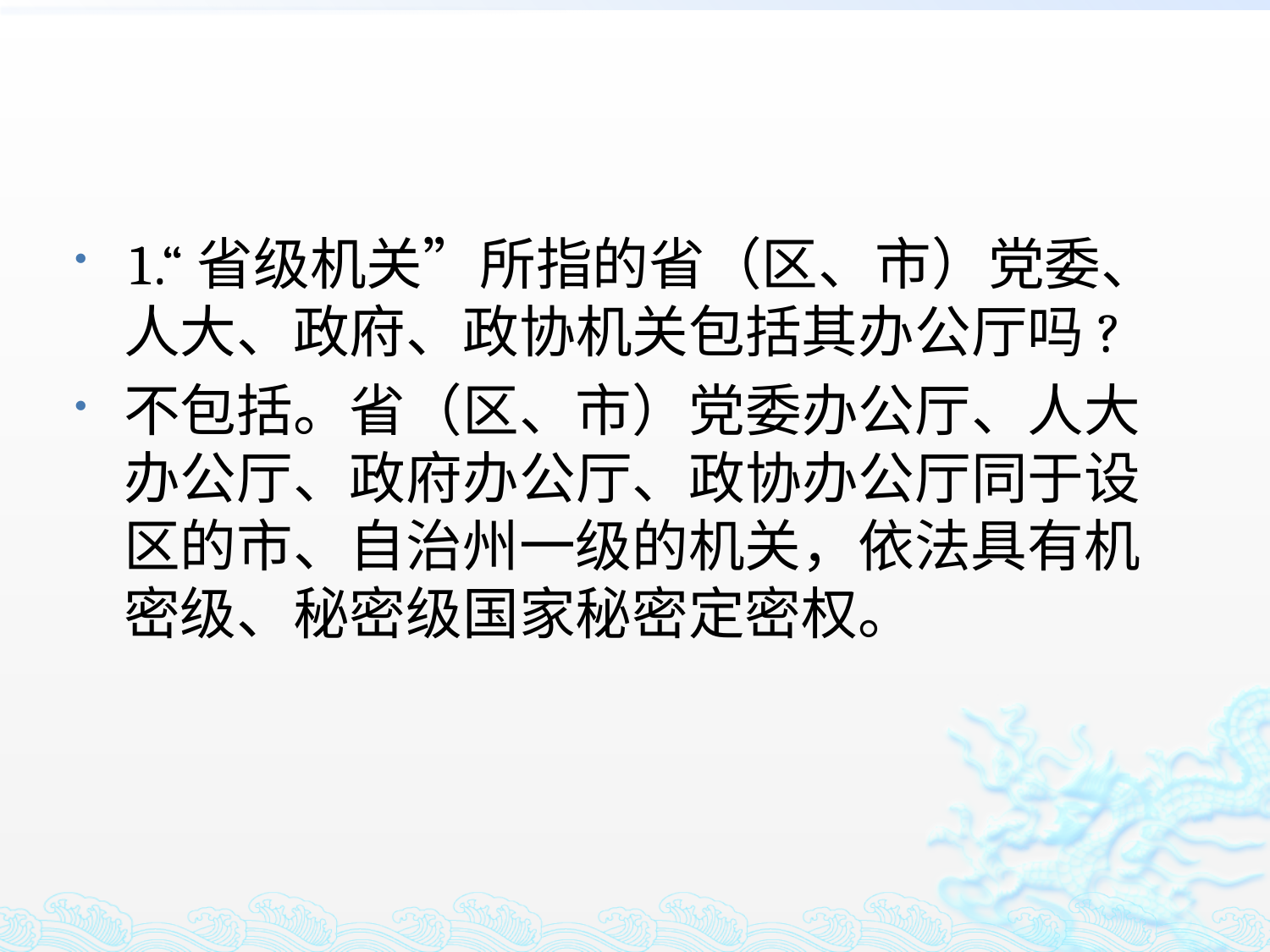

#
1.“省级机关”所指的省（区、市）党委、人大、政府、政协机关包括其办公厅吗?
不包括。省（区、市）党委办公厅、人大办公厅、政府办公厅、政协办公厅同于设区的市、自治州一级的机关，依法具有机密级、秘密级国家秘密定密权。